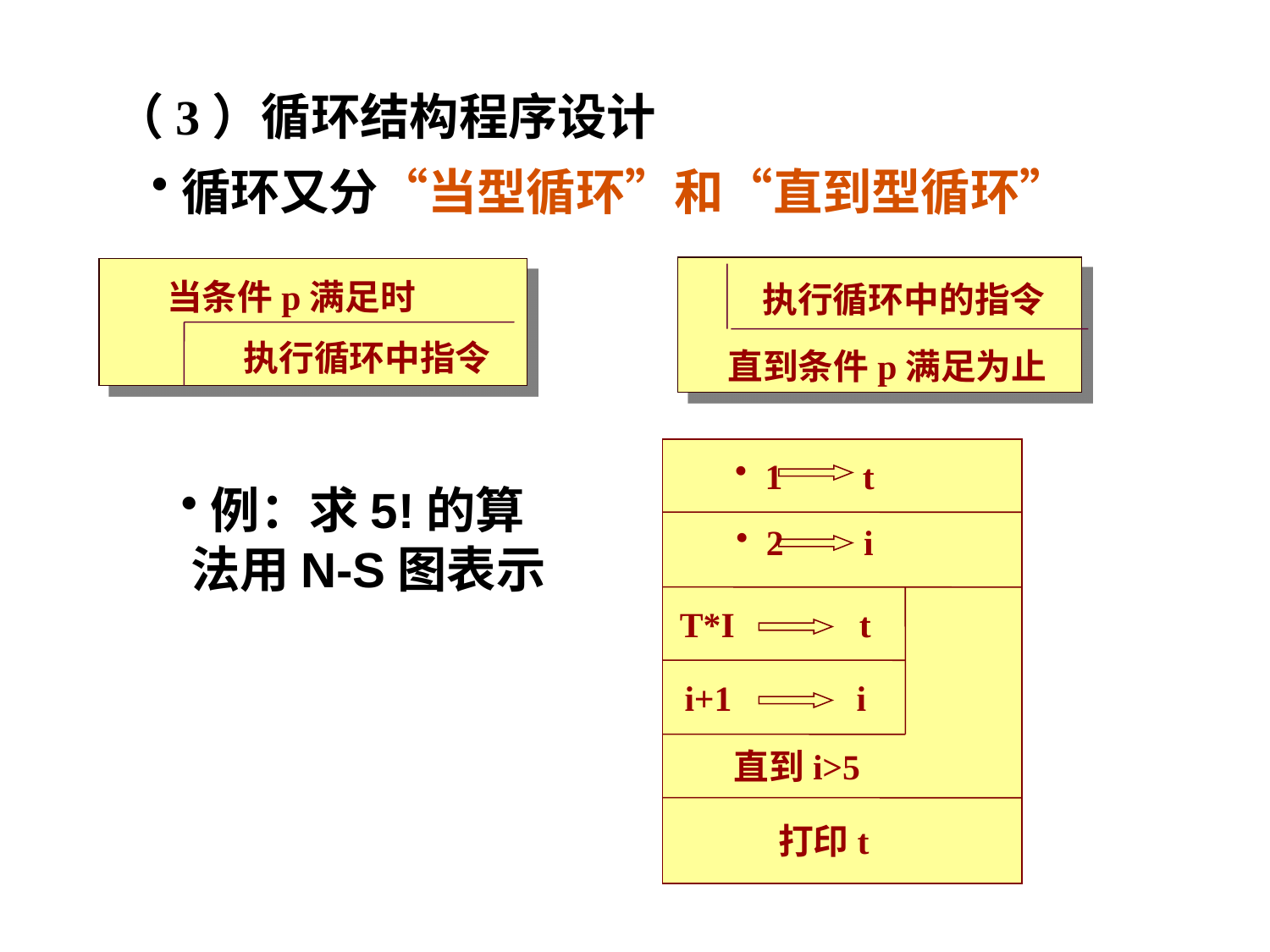

（3）循环结构程序设计
循环又分“当型循环”和“直到型循环”

当条件p满足时
执行循环中的指令

执行循环中指令
直到条件p满足为止

1         t

例：求5!的算法用N-S图表示

2         i

T*I              t

i+1              i

直到i>5

打印t